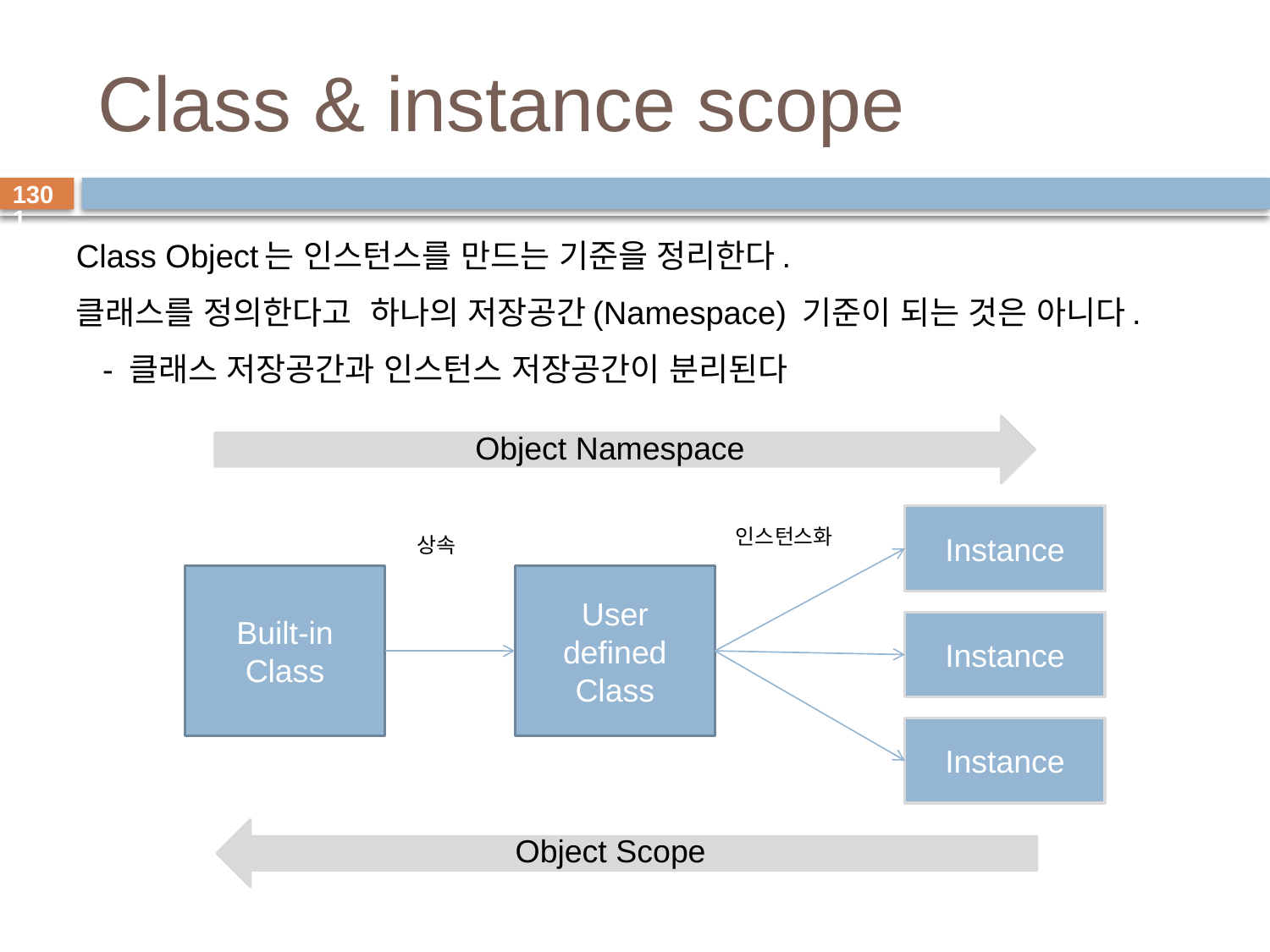

# Class & instance scope
1301
Class Object는 인스턴스를 만드는 기준을 정리한다.
클래스를 정의한다고  하나의 저장공간(Namespace) 기준이 되는 것은 아니다.
   - 클래스 저장공간과 인스턴스 저장공간이 분리된다

Object Namespace
Instance
인스턴스화
상속
Built-in
Class
User defined
Class
Instance
Instance

Object Scope